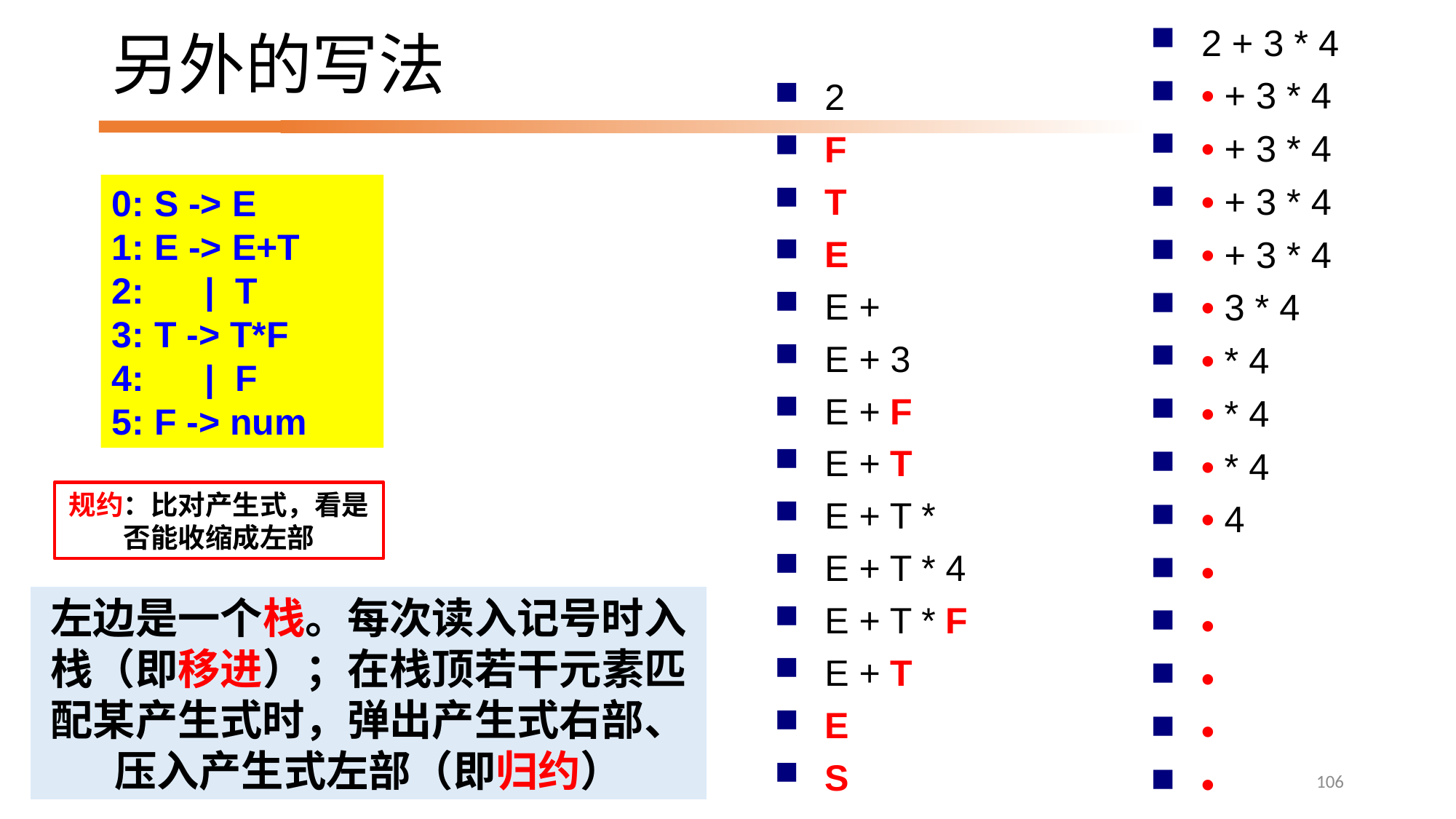

# 另外的写法
2 + 3 * 4
• + 3 * 4
• + 3 * 4
• + 3 * 4
• + 3 * 4
• 3 * 4
• * 4
• * 4
• * 4
• 4
•
•
•
•
•
2
F
T
E
E +
E + 3
E + F
E + T
E + T *
E + T * 4
E + T * F
E + T
E
S
0: S -> E
1: E -> E+T
2:      |  T
3: T -> T*F
4:      |  F
5: F -> num
规约：比对产生式，看是否能收缩成左部
左边是一个栈。每次读入记号时入栈（即移进）；在栈顶若干元素匹配某产生式时，弹出产生式右部、压入产生式左部（即归约）
106